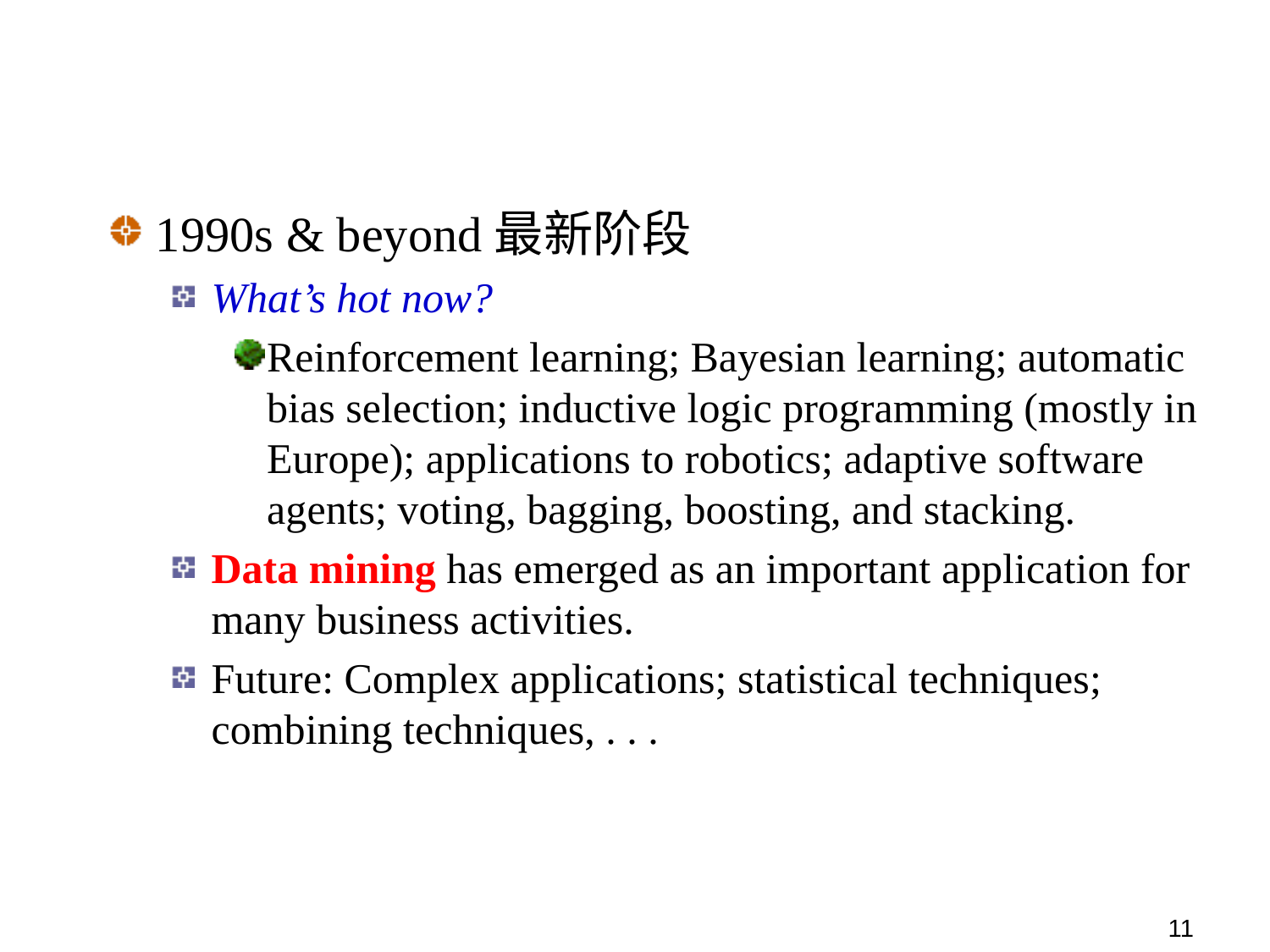

1990s & beyond最新阶段
What’s hot now?
Reinforcement learning; Bayesian learning; automatic bias selection; inductive logic programming (mostly in Europe); applications to robotics; adaptive software agents; voting, bagging, boosting, and stacking.
Data mining has emerged as an important application for many business activities.
Future: Complex applications; statistical techniques; combining techniques, . . .
11